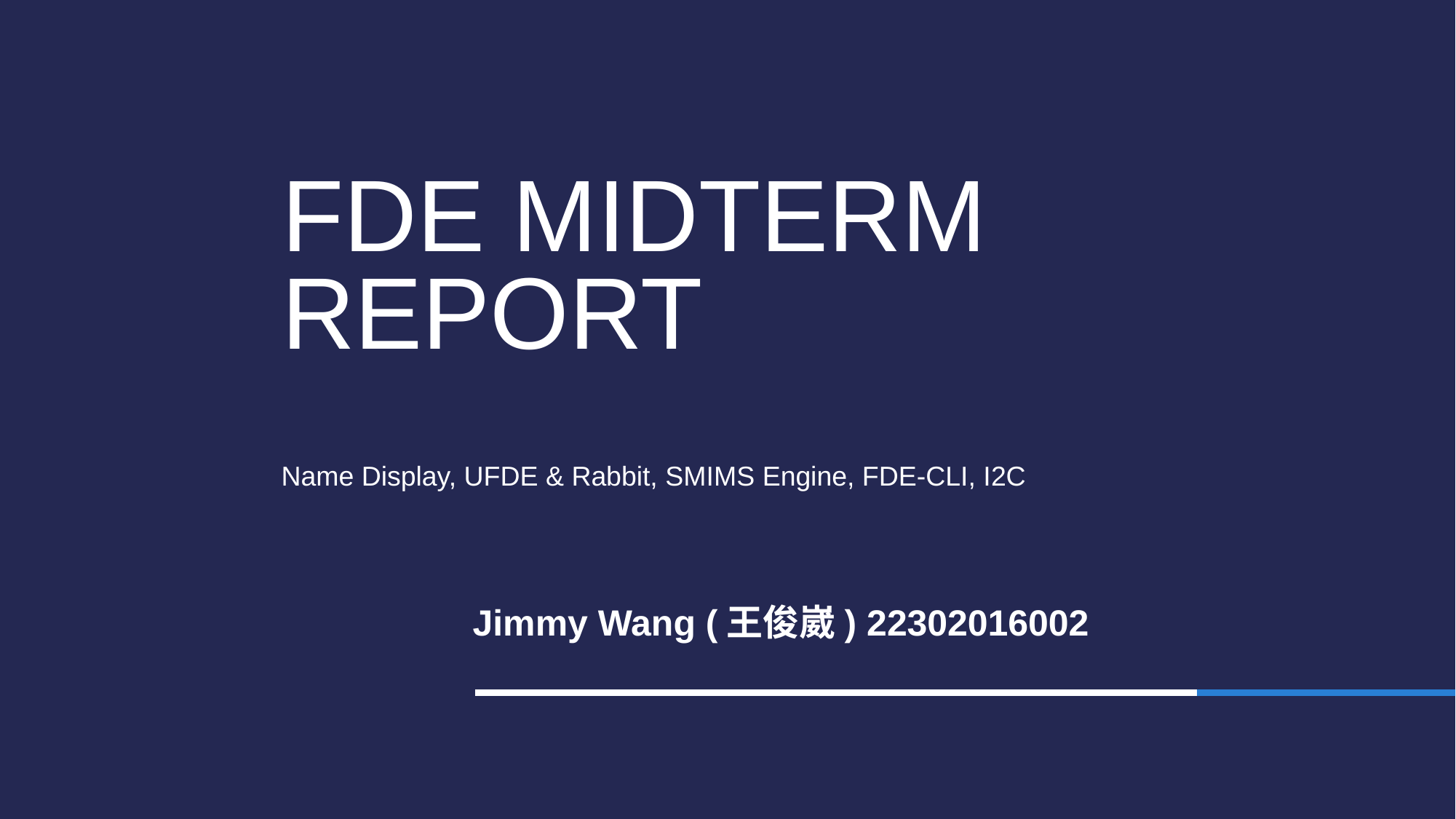

# FDE Midterm Report
Name Display, UFDE & Rabbit, SMIMS Engine, FDE-CLI, I2C
Jimmy Wang (王俊崴) 22302016002